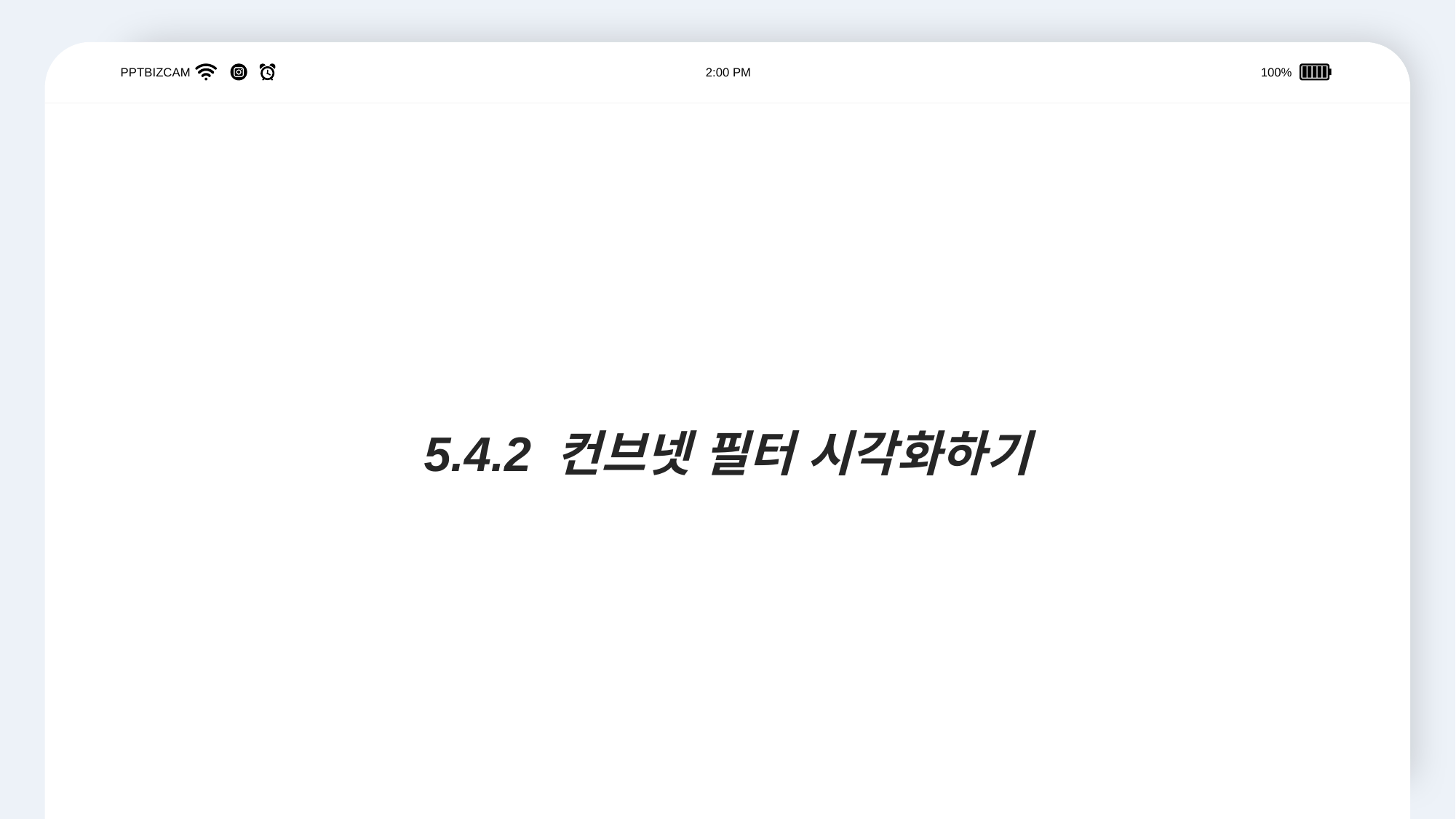

5.4.2 컨브넷 필터 시각화하기

PPTBIZCAM
2:00 PM
100%